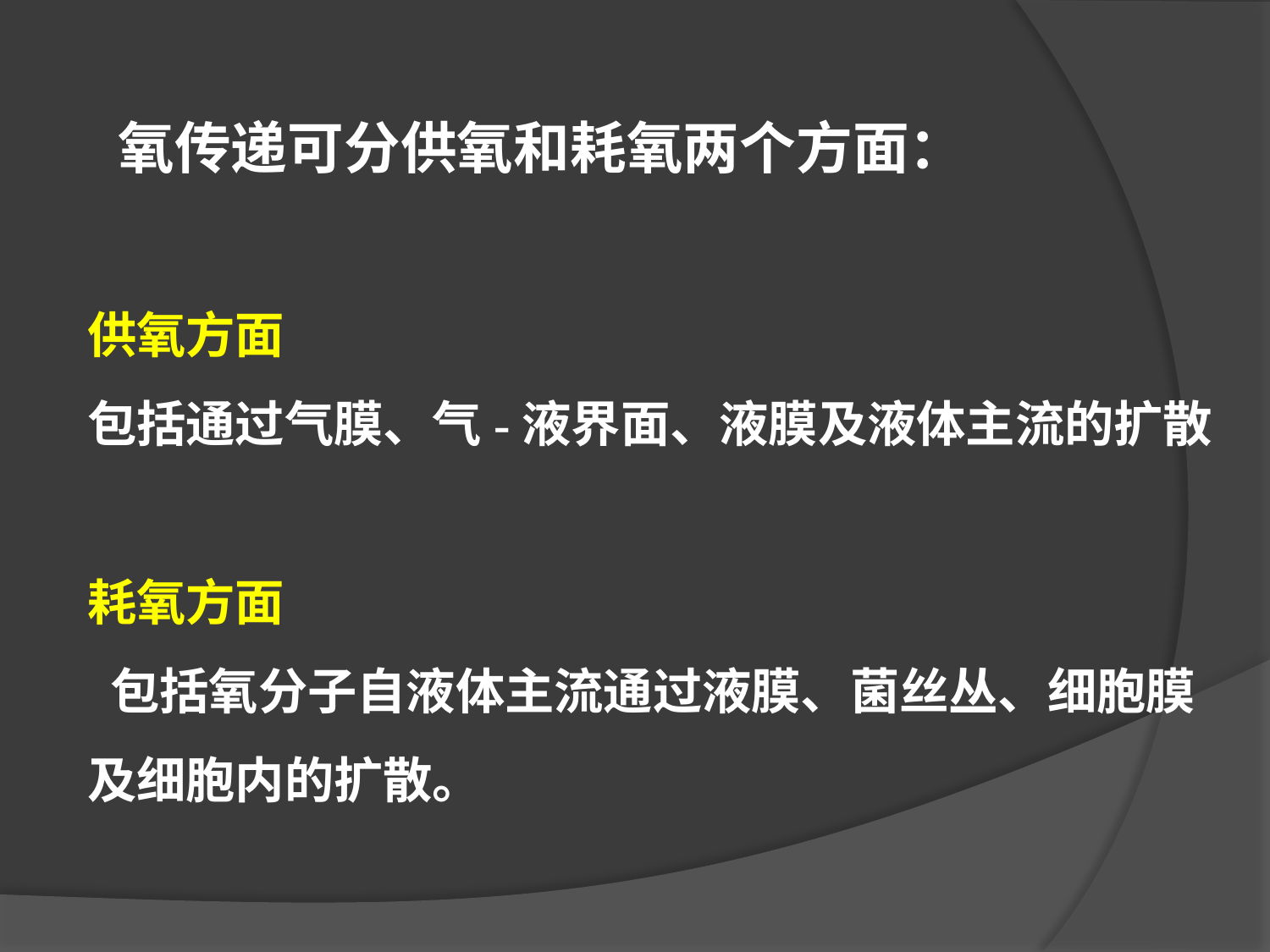

氧传递可分供氧和耗氧两个方面：
供氧方面
包括通过气膜、气-液界面、液膜及液体主流的扩散
耗氧方面
 包括氧分子自液体主流通过液膜、菌丝丛、细胞膜及细胞内的扩散。